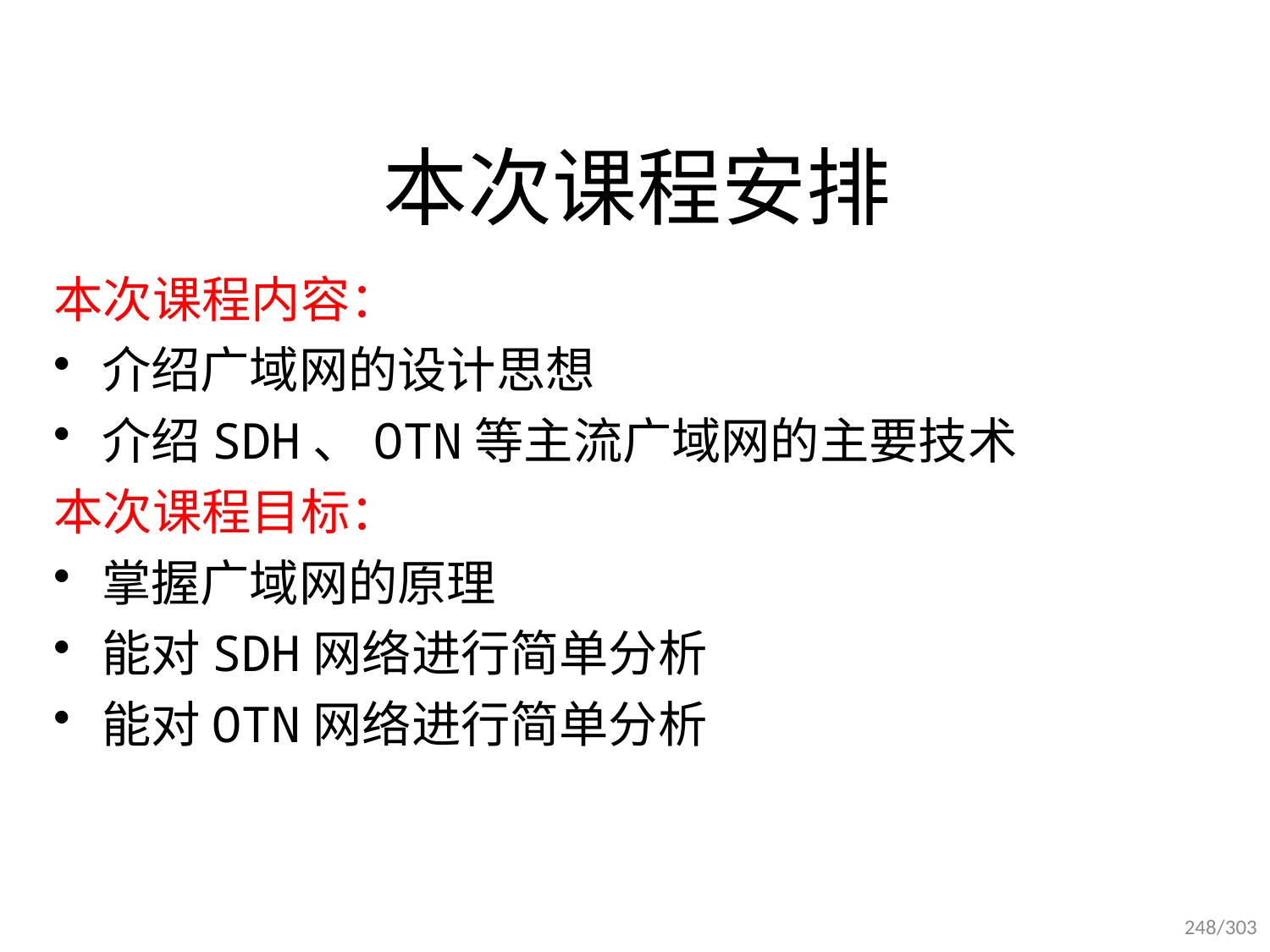

# 本次课程安排
本次课程内容：
介绍广域网的设计思想
介绍SDH、OTN等主流广域网的主要技术
本次课程目标：
掌握广域网的原理
能对SDH网络进行简单分析
能对OTN网络进行简单分析

248/303